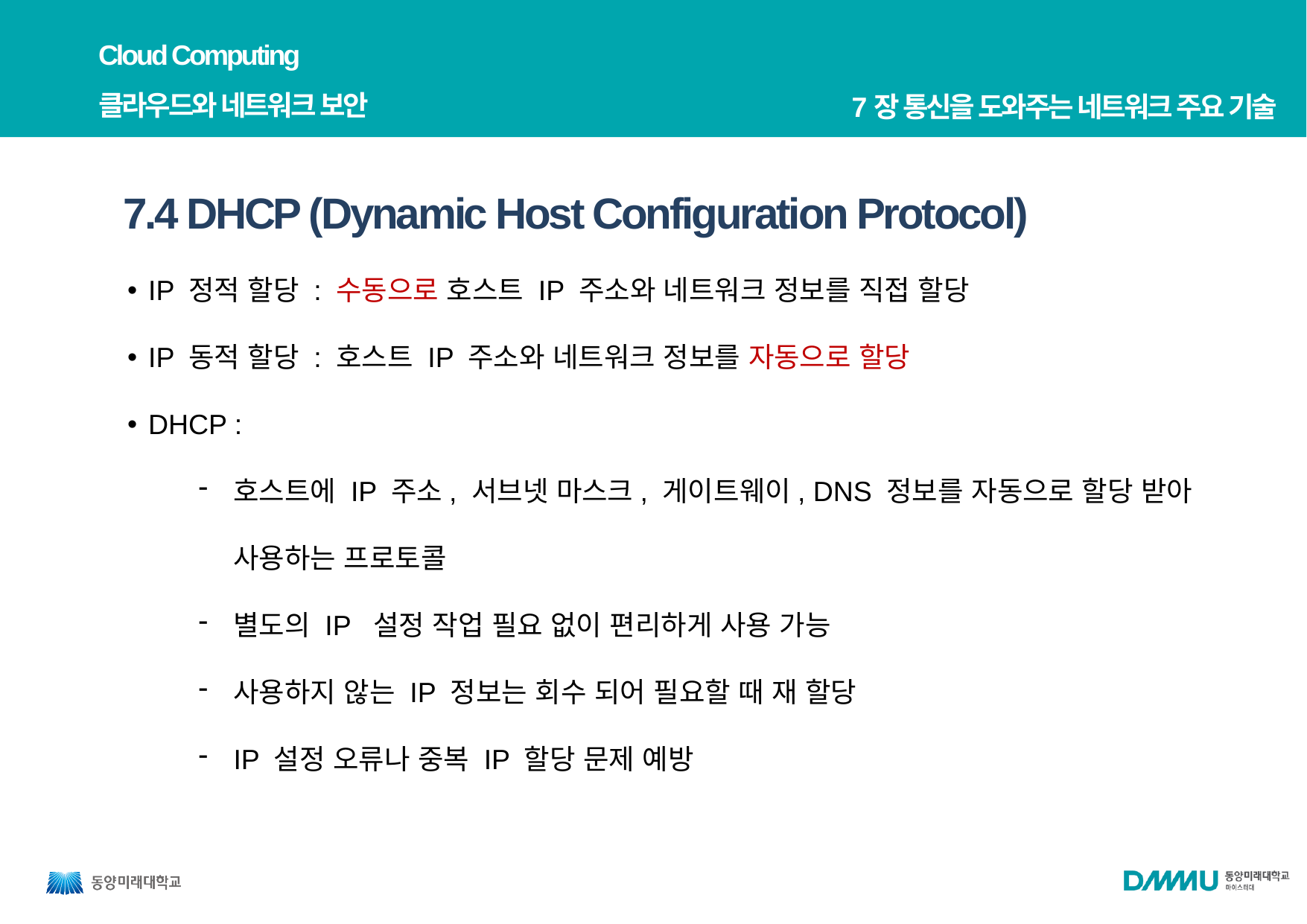

Cloud Computing
클라우드와 네트워크 보안
7장 통신을 도와주는 네트워크 주요 기술
7.4 DHCP (Dynamic Host Configuration Protocol)
IP 정적 할당 : 수동으로 호스트 IP 주소와 네트워크 정보를 직접 할당
IP 동적 할당 : 호스트 IP 주소와 네트워크 정보를 자동으로 할당
DHCP :
호스트에 IP 주소, 서브넷 마스크, 게이트웨이, DNS 정보를 자동으로 할당 받아 사용하는 프로토콜
별도의 IP  설정 작업 필요 없이 편리하게 사용 가능
사용하지 않는 IP 정보는 회수 되어 필요할 때 재 할당
IP 설정 오류나 중복 IP 할당 문제 예방